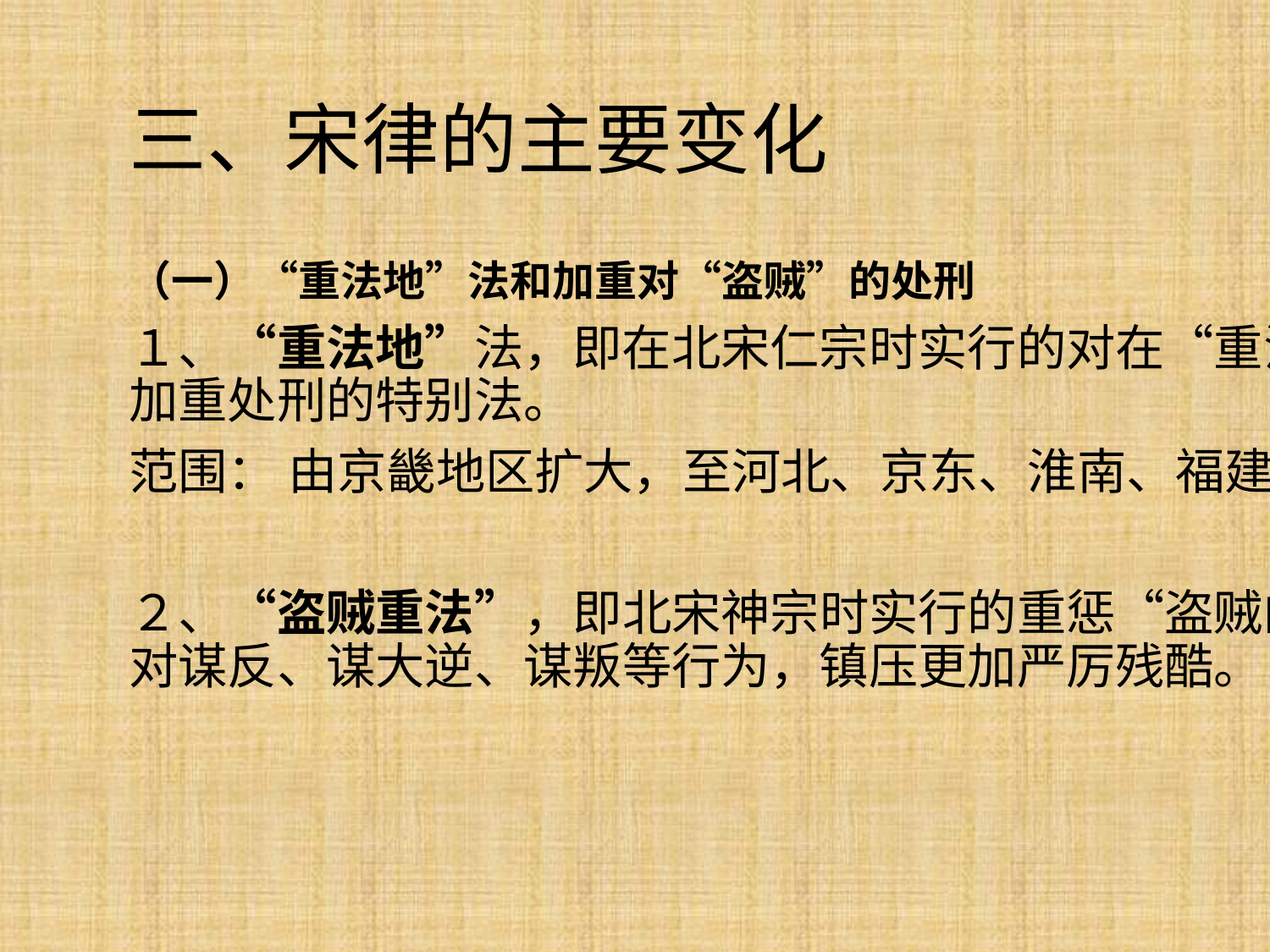

# 三、宋律的主要变化
（一）“重法地”法和加重对“盗贼”的处刑
１、“重法地”法，即在北宋仁宗时实行的对在“重法地”内犯罪加重处刑的特别法。
范围： 由京畿地区扩大，至河北、京东、淮南、福建等路

２、“盗贼重法”，即北宋神宗时实行的重惩“盗贼的刑事特别法；对谋反、谋大逆、谋叛等行为，镇压更加严厉残酷。